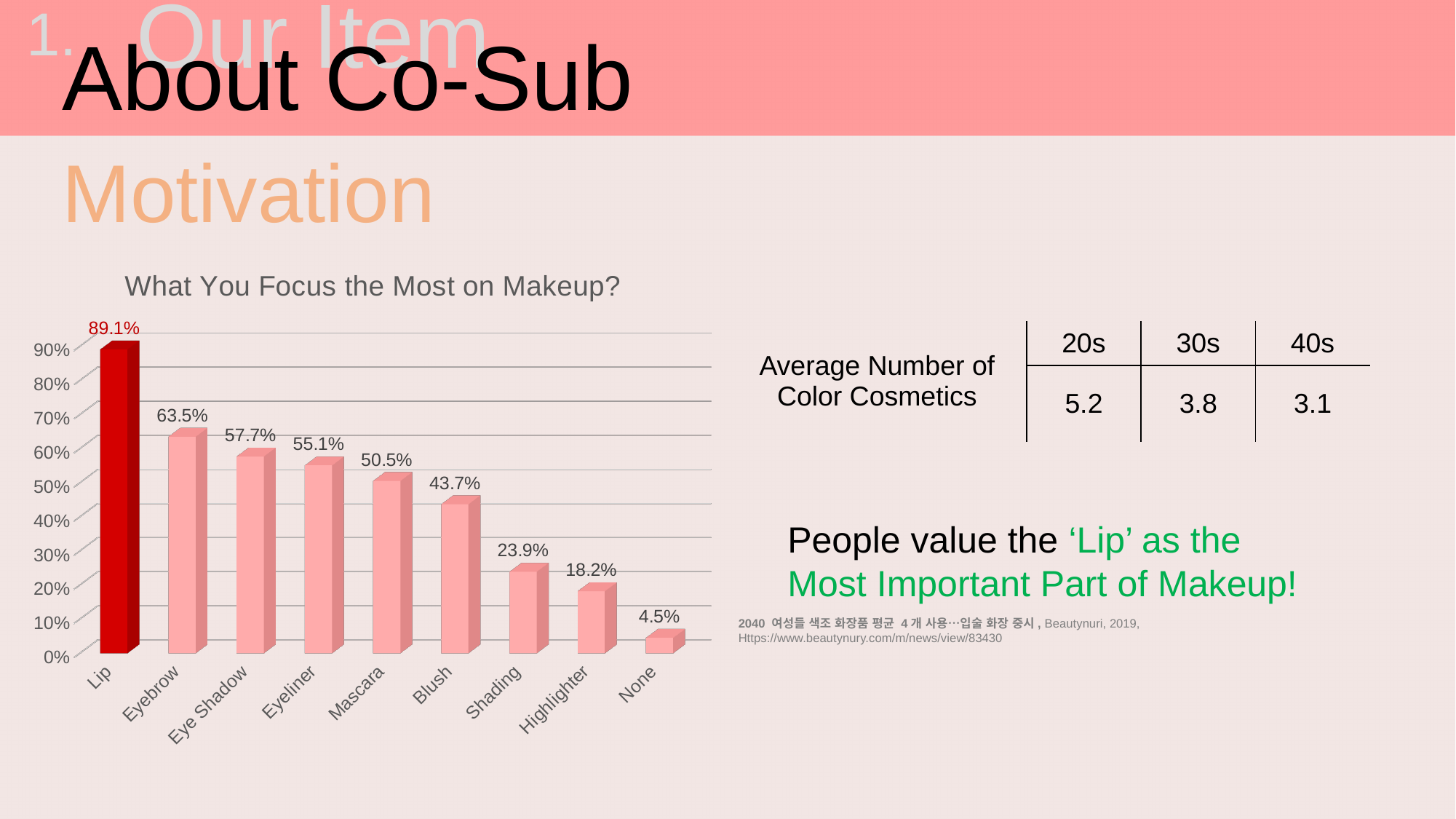

Our Item
1.
About Co-Sub
Motivation

[unsupported chart]

| Average Number of Color Cosmetics | 20s | 30s | 40s |
| --- | --- | --- | --- |
|  | 5.2 | 3.8 | 3.1 |
People value the ‘Lip’ as the
Most Important Part of Makeup!
2040 여성들 색조 화장품 평균 4개 사용…입술 화장 중시, Beautynuri, 2019, Https://www.beautynury.com/m/news/view/83430